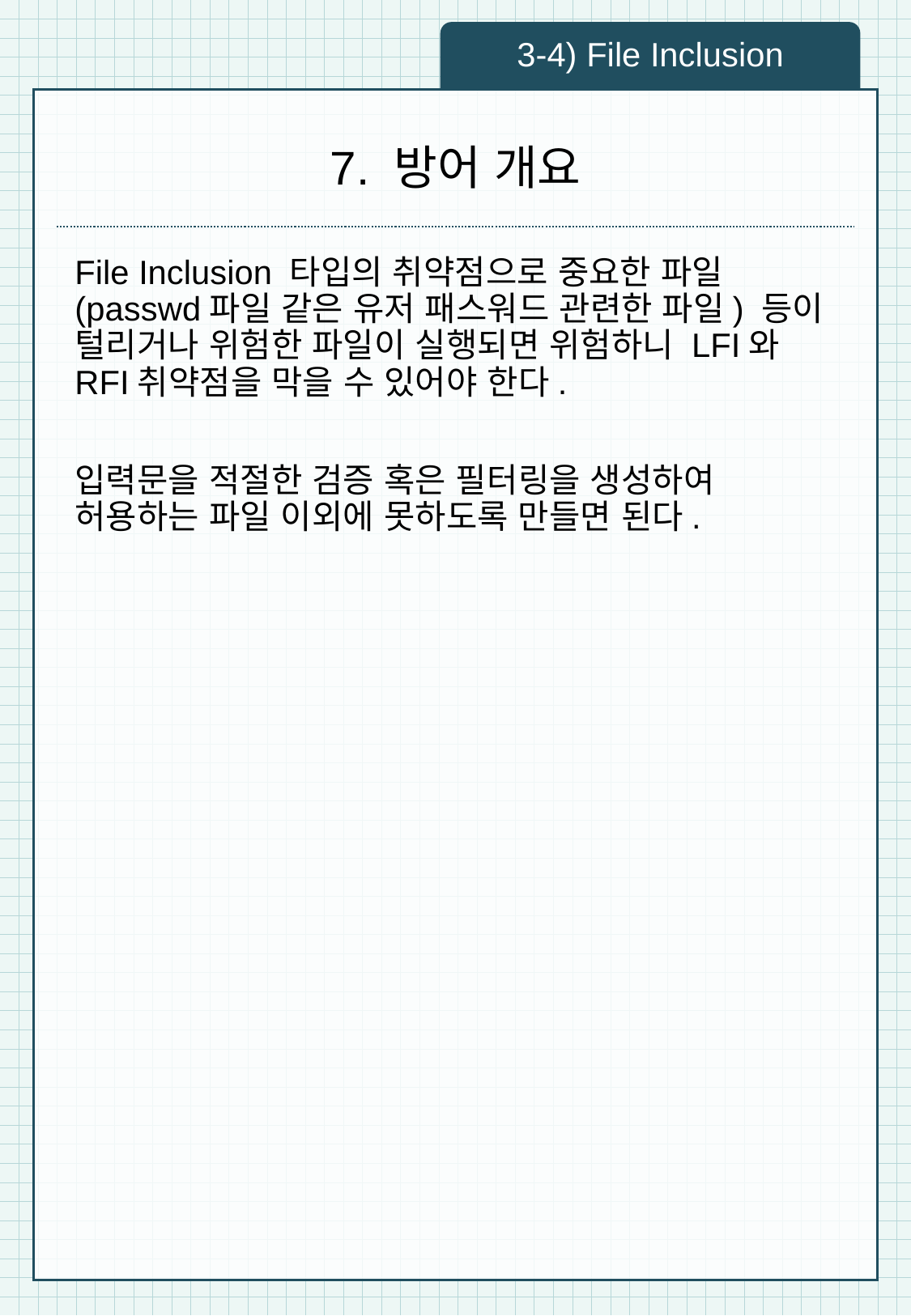

3-4) File Inclusion

# 7. 방어 개요
File Inclusion 타입의 취약점으로 중요한 파일(passwd파일 같은 유저 패스워드 관련한 파일) 등이 털리거나 위험한 파일이 실행되면 위험하니 LFI와 RFI취약점을 막을 수 있어야 한다.

입력문을 적절한 검증 혹은 필터링을 생성하여 허용하는 파일 이외에 못하도록 만들면 된다.